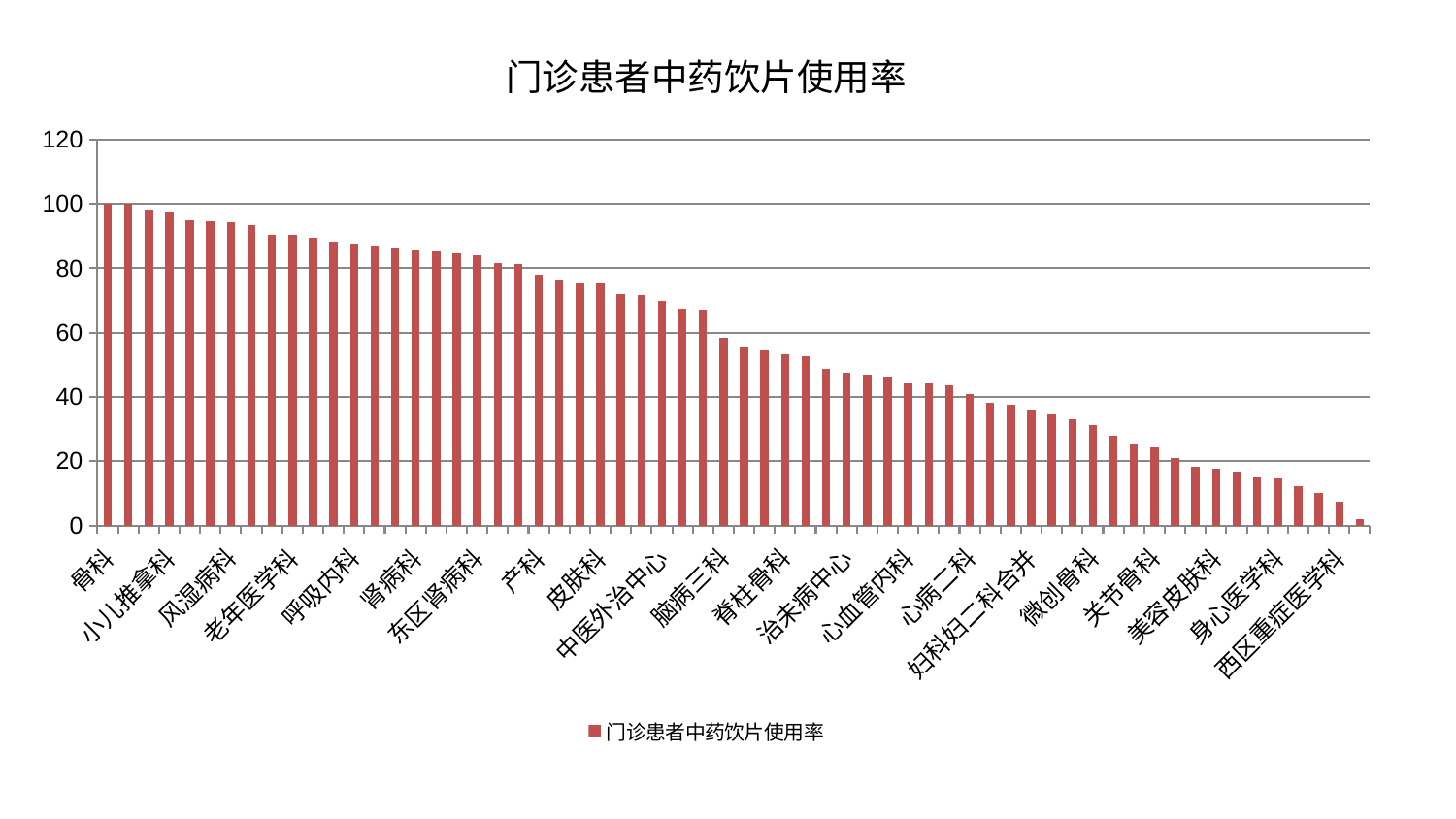

### Chart: 门诊患者中药饮片使用率

| Category | 门诊患者中药饮片使用率 |
|---|---|
| 骨科 | 100.0 |
| 妇二科 | 99.95782004163405 |
| 口腔科 | 98.21593449483683 |
| 小儿推拿科 | 97.49640527501786 |
| 乳腺甲状腺外科 | 94.95966908313444 |
| 脾胃病科 | 94.67887888401599 |
| 风湿病科 | 94.437860018335 |
| 肾脏内科 | 93.30448627385073 |
| 创伤骨科 | 90.3996075052615 |
| 老年医学科 | 90.3584347892134 |
| 肿瘤内科 | 89.49751491894604 |
| 眼科 | 88.30437768675797 |
| 呼吸内科 | 87.62823986555402 |
| 小儿骨科 | 86.66618542007241 |
| 中医经典科 | 86.03544985080475 |
| 肾病科 | 85.4349542043788 |
| 儿科 | 85.33828981314477 |
| 血液科 | 84.68037369955834 |
| 东区肾病科 | 84.03935278644941 |
| 普通外科 | 81.55331144504423 |
| 泌尿外科 | 81.41991673225445 |
| 产科 | 77.985973090743 |
| 耳鼻喉科 | 76.13292642437857 |
| 康复科 | 75.4047578708599 |
| 皮肤科 | 75.24561251371777 |
| 医院 | 71.97547376759667 |
| 周围血管科 | 71.80264926698246 |
| 中医外治中心 | 69.73868409675889 |
| 肛肠科 | 67.40926713239794 |
| 肝病科 | 67.17926461563869 |
| 脑病三科 | 58.327353570415234 |
| 心病四科 | 55.513021268431814 |
| 重症医学科 | 54.53767501194991 |
| 脊柱骨科 | 53.169054112673486 |
| 肝胆外科 | 52.73089947101279 |
| 推拿科 | 48.71679489442662 |
| 治未病中心 | 47.65969714906739 |
| 脑病二科 | 46.89036669910966 |
| 内分泌科 | 45.97241524212367 |
| 心血管内科 | 44.354500282439986 |
| 男科 | 44.22507302415361 |
| 神经内科 | 43.50315430927815 |
| 心病二科 | 40.74032013238825 |
| 显微骨科 | 38.28385732343151 |
| 妇科 | 37.571593701449196 |
| 妇科妇二科合并 | 35.734566018697755 |
| 东区重症医学科 | 34.643196474747974 |
| 脾胃科消化科合并 | 33.0534536450088 |
| 微创骨科 | 31.22433119369364 |
| 运动损伤骨科 | 28.003973993033696 |
| 综合内科 | 25.05756603251272 |
| 关节骨科 | 24.23236398121695 |
| 针灸科 | 21.021893456378585 |
| 消化内科 | 18.146181000392588 |
| 美容皮肤科 | 17.794106847666473 |
| 心病三科 | 16.67619399689318 |
| 心病一科 | 14.984769754827928 |
| 身心医学科 | 14.557045809824594 |
| 脑病一科 | 12.171614858818545 |
| 神经外科 | 10.016580753506435 |
| 西区重症医学科 | 7.524679874497194 |
| 胸外科 | 1.8773952476278908 |
64